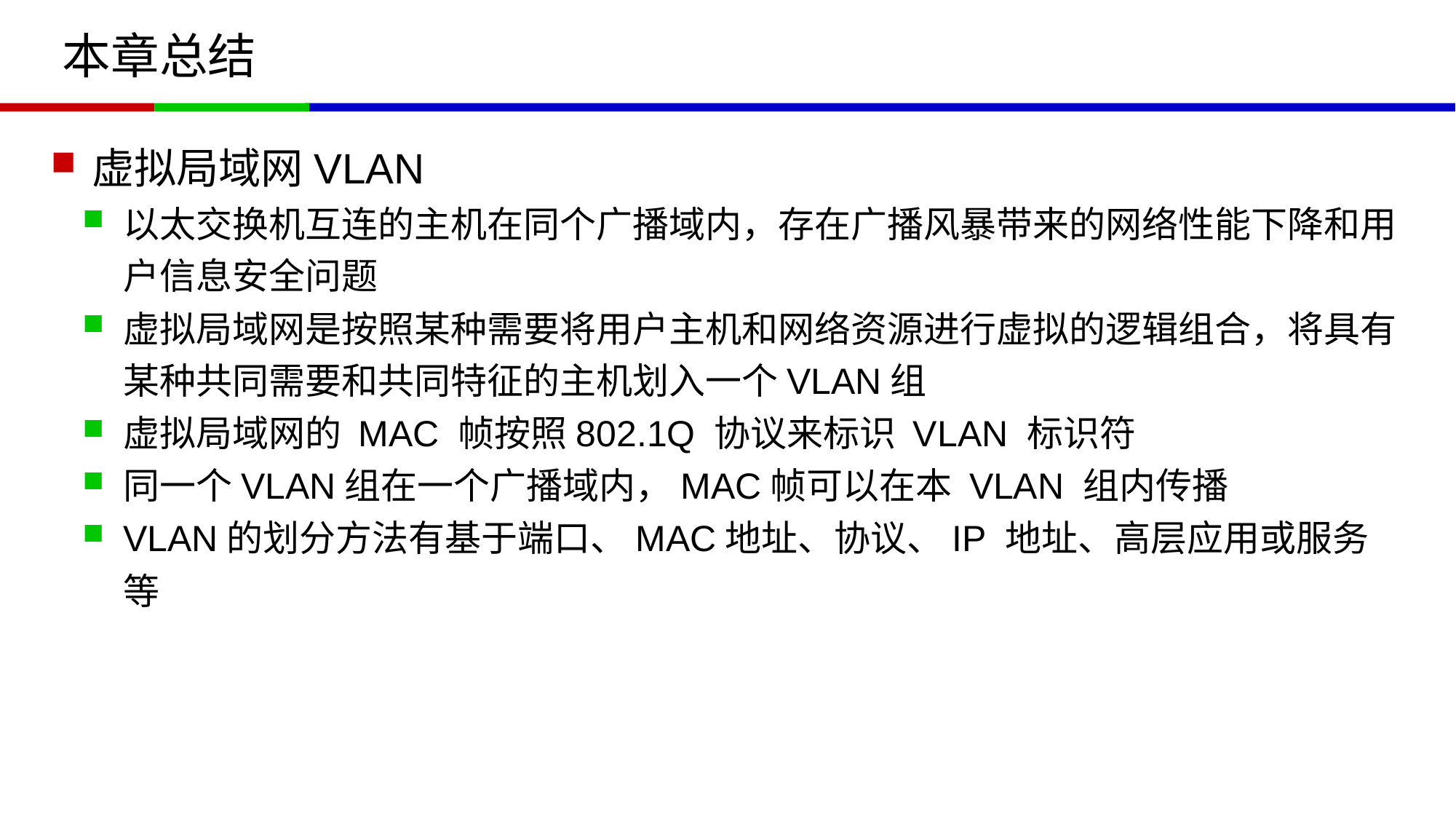

# 本章总结
虚拟局域网VLAN
以太交换机互连的主机在同个广播域内，存在广播风暴带来的网络性能下降和用户信息安全问题
虚拟局域网是按照某种需要将用户主机和网络资源进行虚拟的逻辑组合，将具有某种共同需要和共同特征的主机划入一个VLAN组
虚拟局域网的 MAC 帧按照802.1Q 协议来标识 VLAN 标识符
同一个VLAN组在一个广播域内，MAC帧可以在本 VLAN 组内传播
VLAN的划分方法有基于端口、MAC地址、协议、IP 地址、高层应用或服务等
240